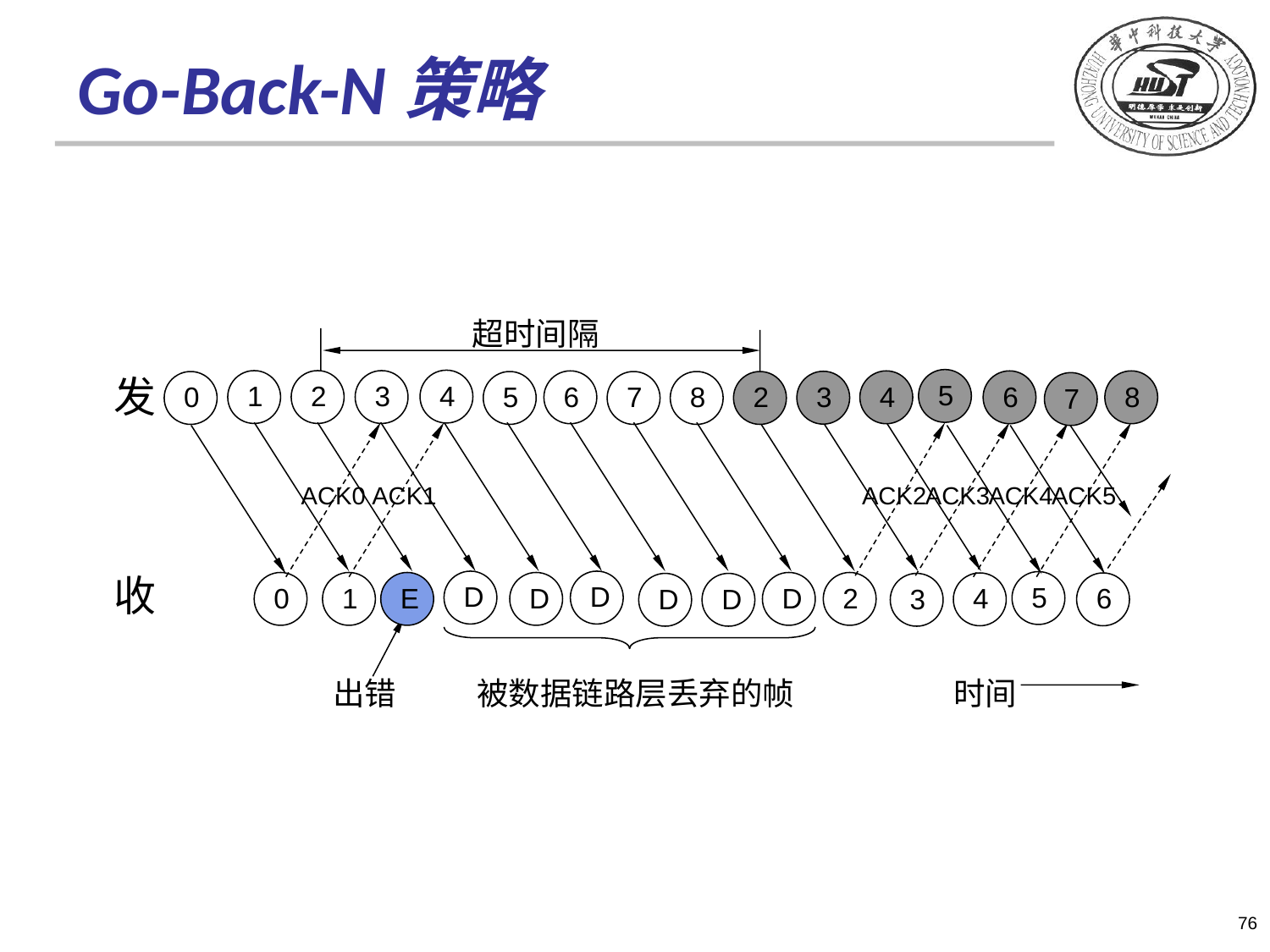

# Go-Back-N策略
超时间隔

发

收

5

4

1

2

3

6

4

6

8

3

0

5

7

8

2

7

ACK0
ACK1
ACK2
ACK3
ACK4
ACK5

D

D

5

0

1

D

D

2

4

6

D

D

3
E

出错
被数据链路层丢弃的帧
时间

76